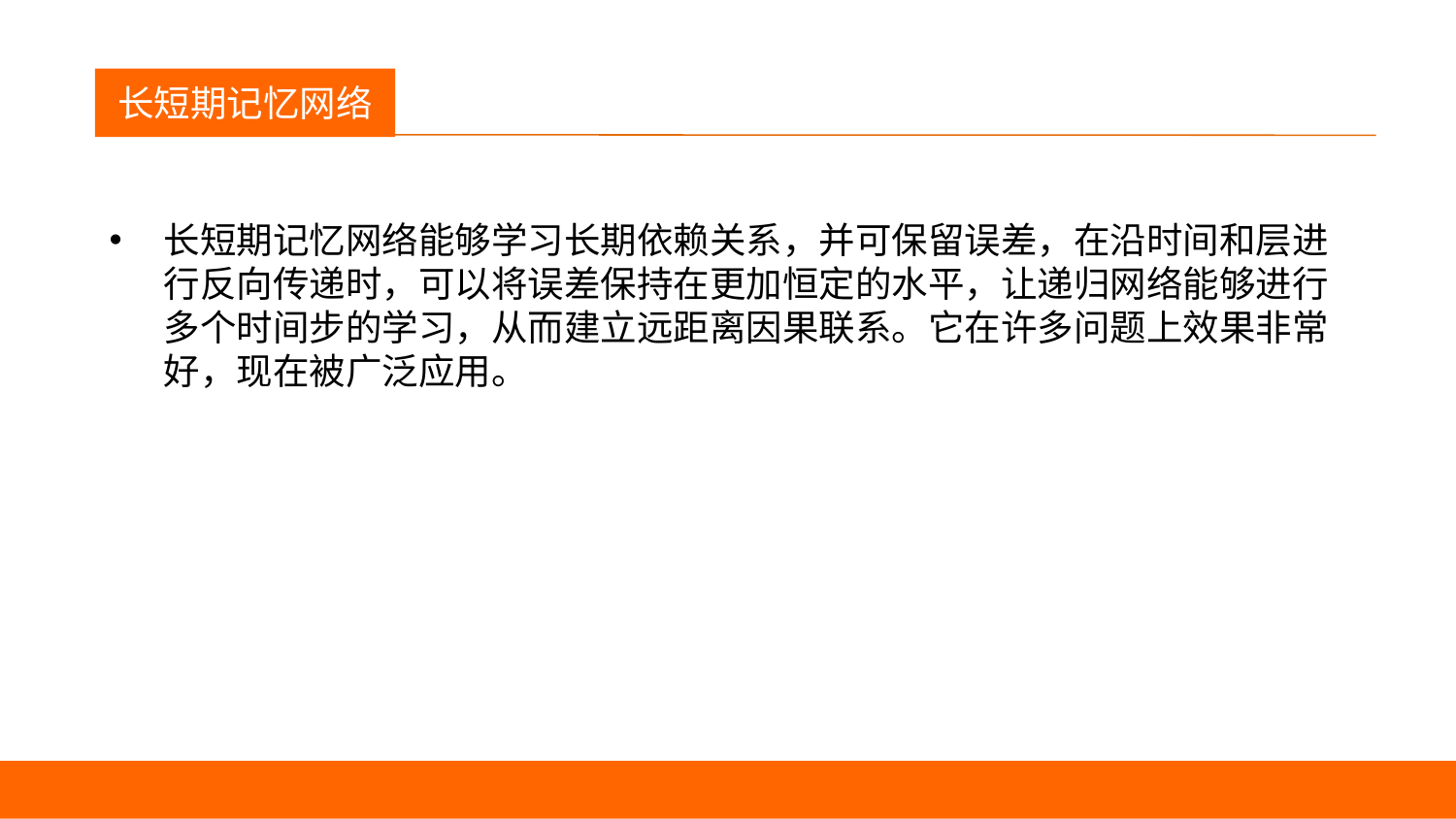

议程
长短期记忆网络

长短期记忆网络能够学习长期依赖关系，并可保留误差，在沿时间和层进行反向传递时，可以将误差保持在更加恒定的水平，让递归网络能够进行多个时间步的学习，从而建立远距离因果联系。它在许多问题上效果非常好，现在被广泛应用。